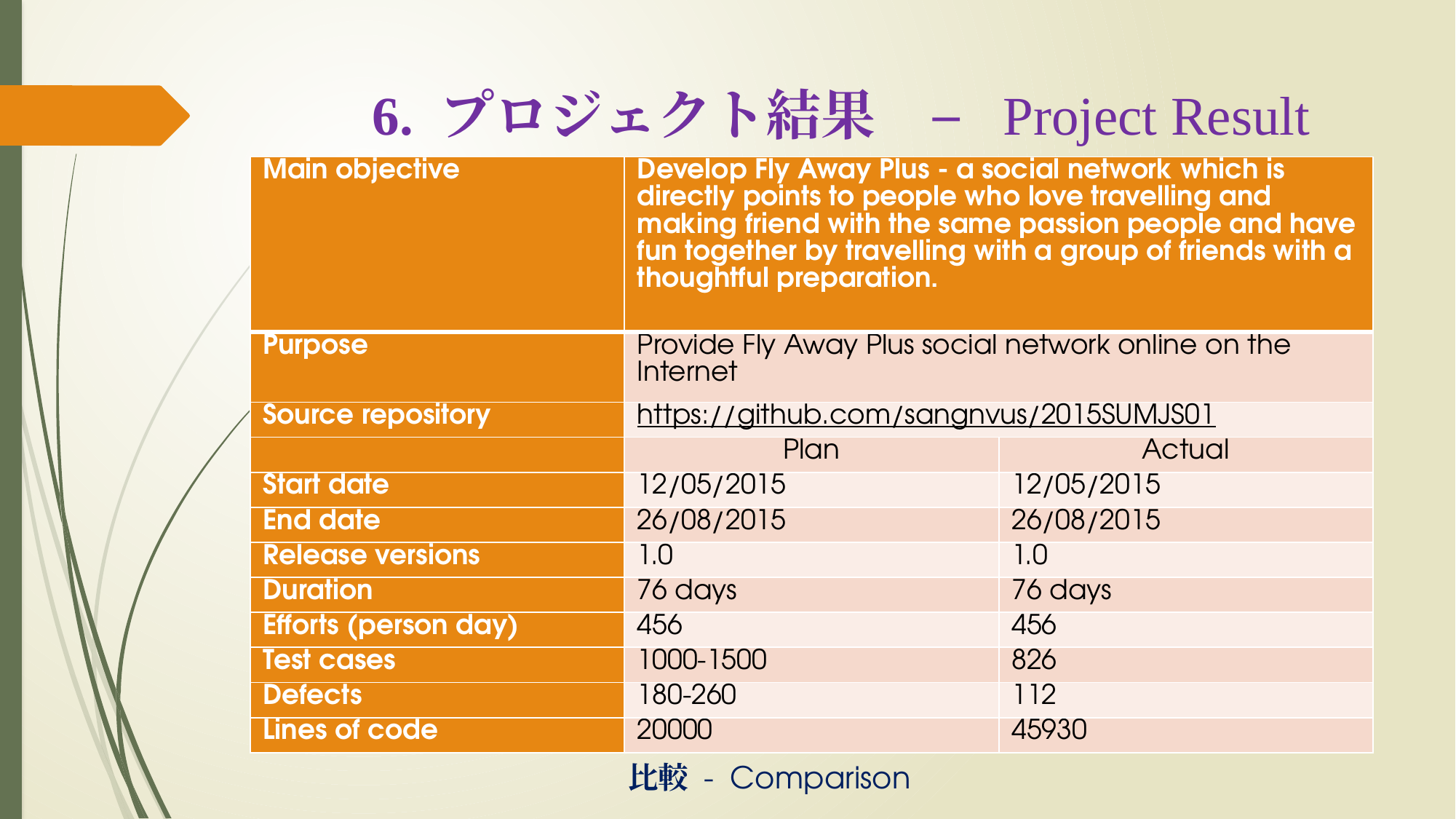

# 6. プロジェクト結果　–  Project Result
| Main objective | Develop Fly Away Plus - a social network which is directly points to people who love travelling and making friend with the same passion people and have fun together by travelling with a group of friends with a thoughtful preparation. |  |
| --- | --- | --- |
| Purpose | Provide Fly Away Plus social network online on the Internet |  |
| Source repository | https://github.com/sangnvus/2015SUMJS01 |  |
|  | Plan | Actual |
| Start date | 12/05/2015 | 12/05/2015 |
| End date | 26/08/2015 | 26/08/2015 |
| Release versions | 1.0 | 1.0 |
| Duration | 76 days | 76 days |
| Efforts (person day) | 456 | 456 |
| Test cases | 1000-1500 | 826 |
| Defects | 180-260 | 112 |
| Lines of code | 20000 | 45930 |
比較 -  Comparison